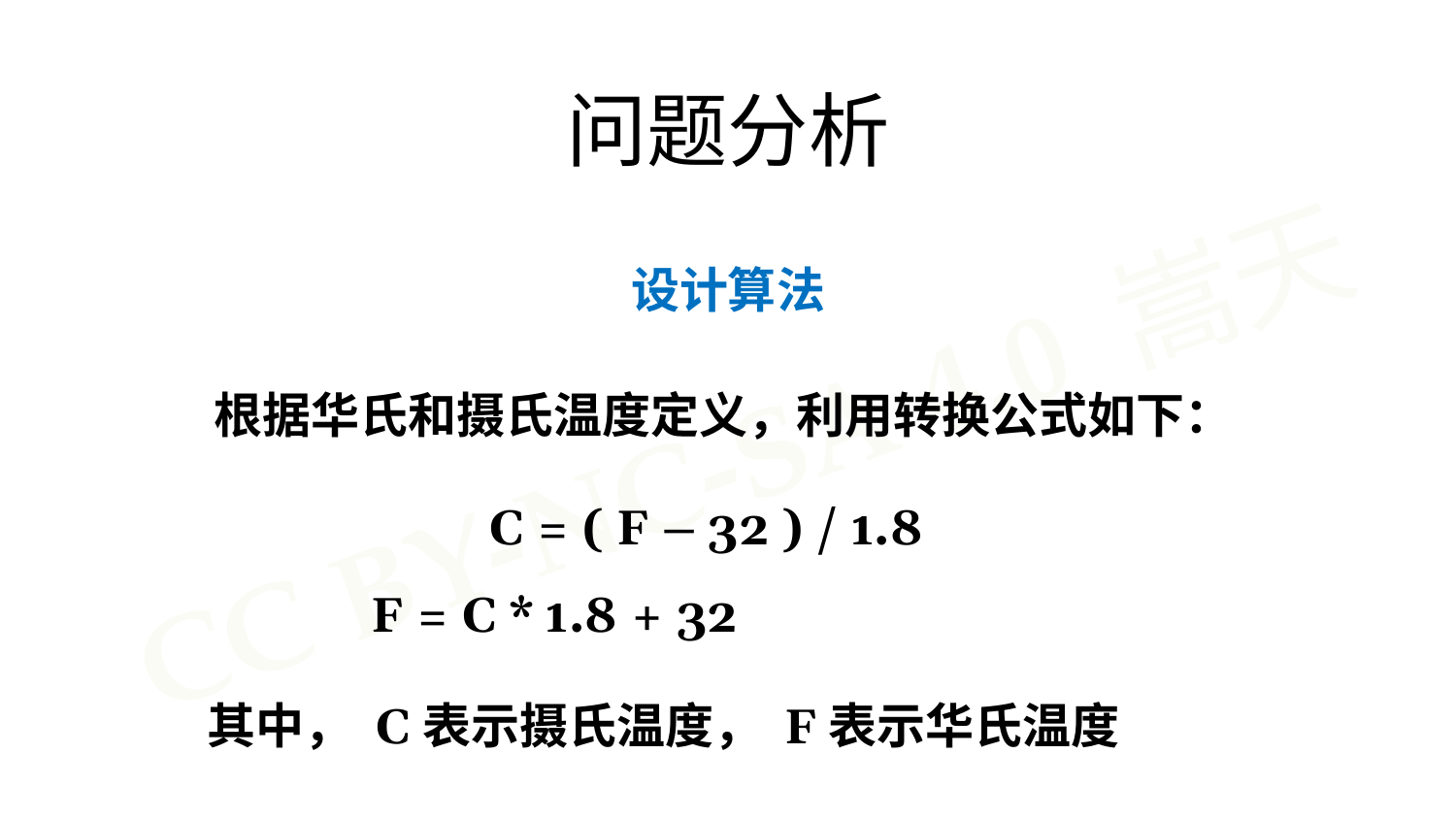

问题分析
设计算法
  根据华氏和摄氏温度定义，利用转换公式如下：
	C = ( F – 32 ) / 1.8
F = C * 1.8 + 32
其中， C表示摄氏温度， F表示华氏温度